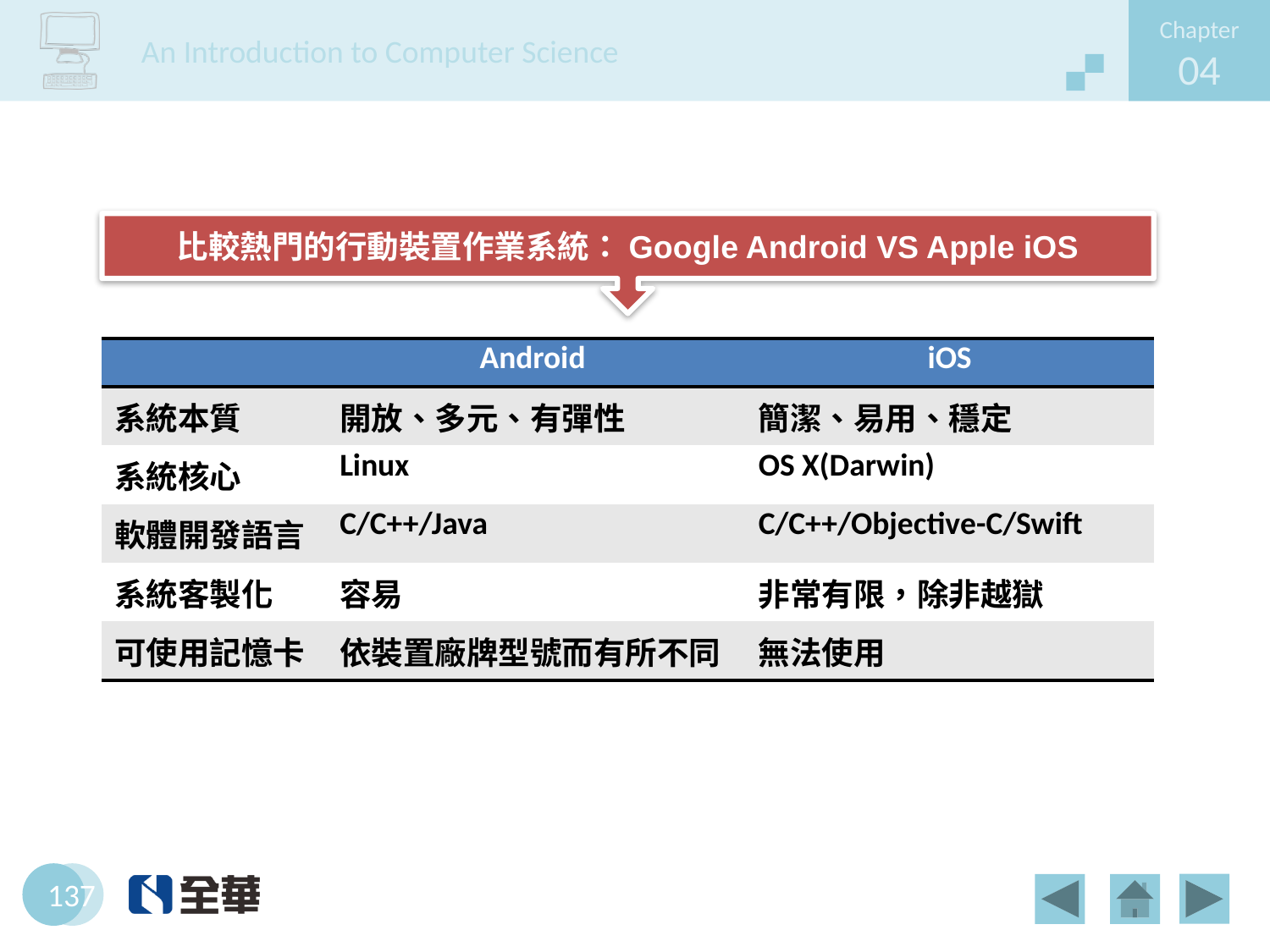

比較熱門的行動裝置作業系統：Google Android VS Apple iOS
|  | Android | iOS |
| --- | --- | --- |
| 系統本質 | 開放、多元、有彈性 | 簡潔、易用、穩定 |
| 系統核心 | Linux | OS X(Darwin) |
| 軟體開發語言 | C/C++/Java | C/C++/Objective-C/Swift |
| 系統客製化 | 容易 | 非常有限，除非越獄 |
| 可使用記憶卡 | 依裝置廠牌型號而有所不同 | 無法使用 |